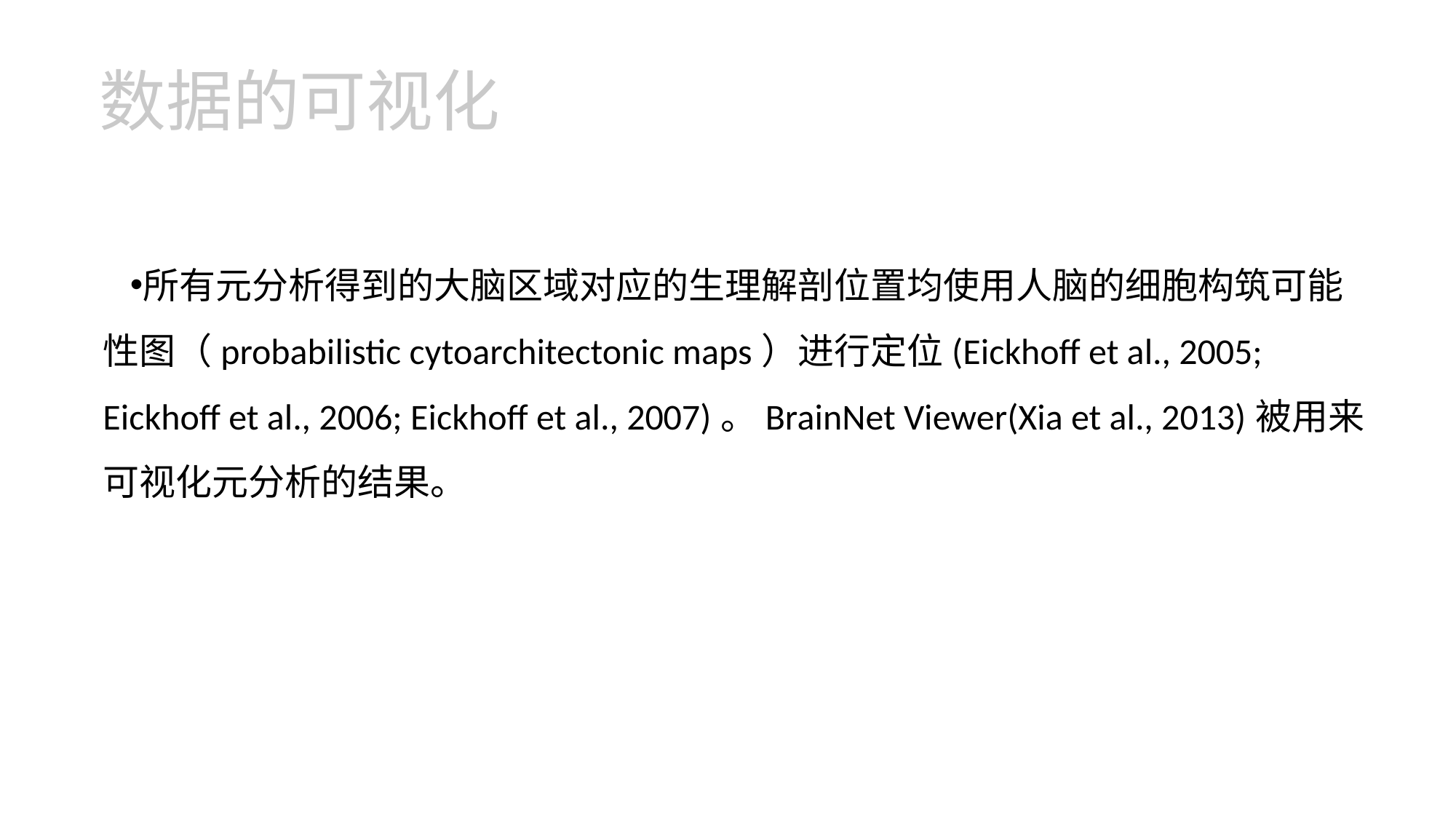

# 数据的可视化
所有元分析得到的大脑区域对应的生理解剖位置均使用人脑的细胞构筑可能性图（probabilistic cytoarchitectonic maps）进行定位(Eickhoff et al., 2005; Eickhoff et al., 2006; Eickhoff et al., 2007)。BrainNet Viewer(Xia et al., 2013)被用来可视化元分析的结果。